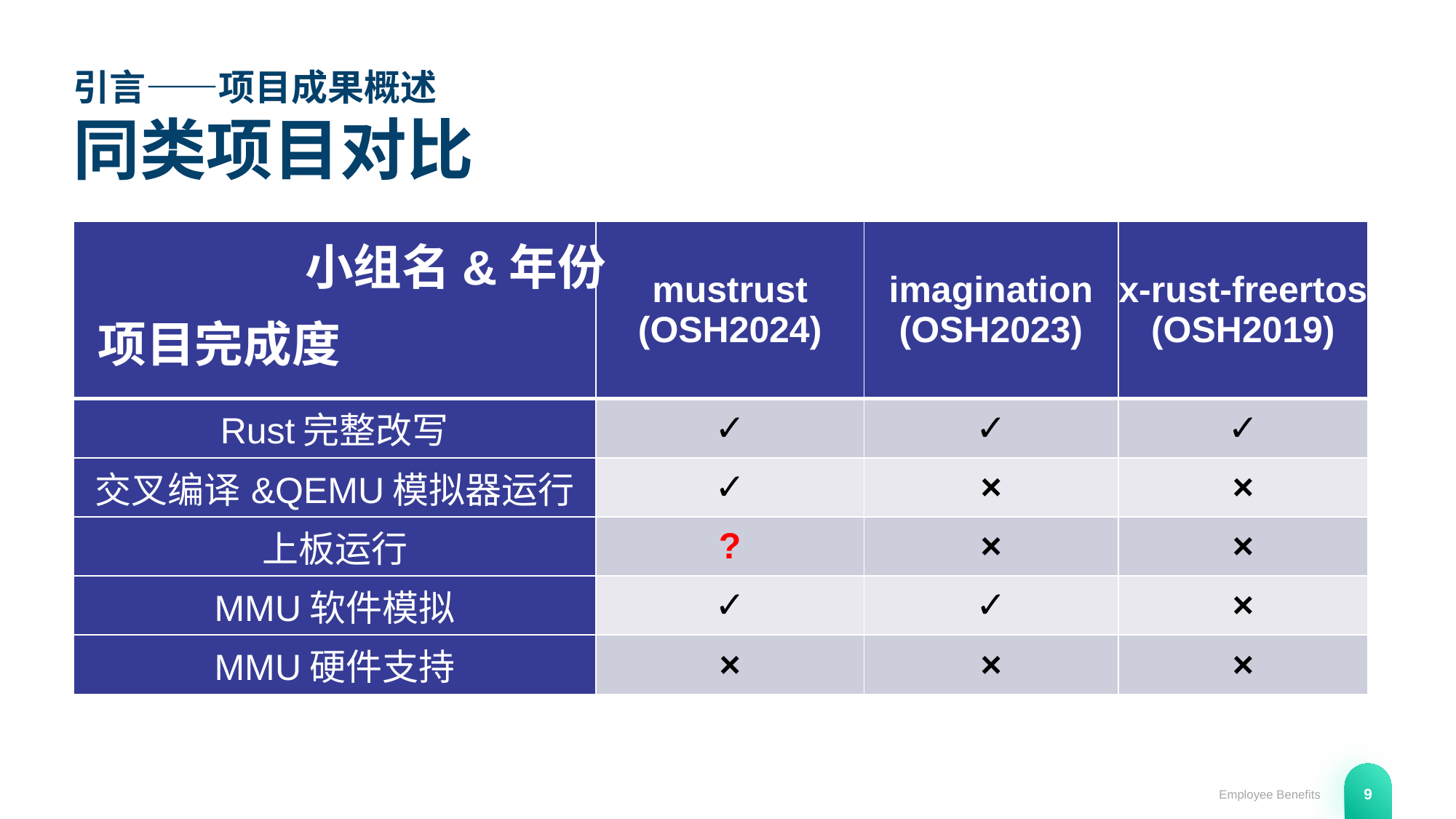

引言——项目成果概述
同类项目对比
|  | mustrust (OSH2024) | imagination (OSH2023) | x-rust-freertos (OSH2019) |
| --- | --- | --- | --- |
| Rust完整改写 | ✓ | ✓ | ✓ |
| 交叉编译&QEMU模拟器运行 | ✓ | × | × |
| 上板运行 | ? | × | × |
| MMU软件模拟 | ✓ | ✓ | × |
| MMU硬件支持 | × | × | × |
小组名&年份

项目完成度